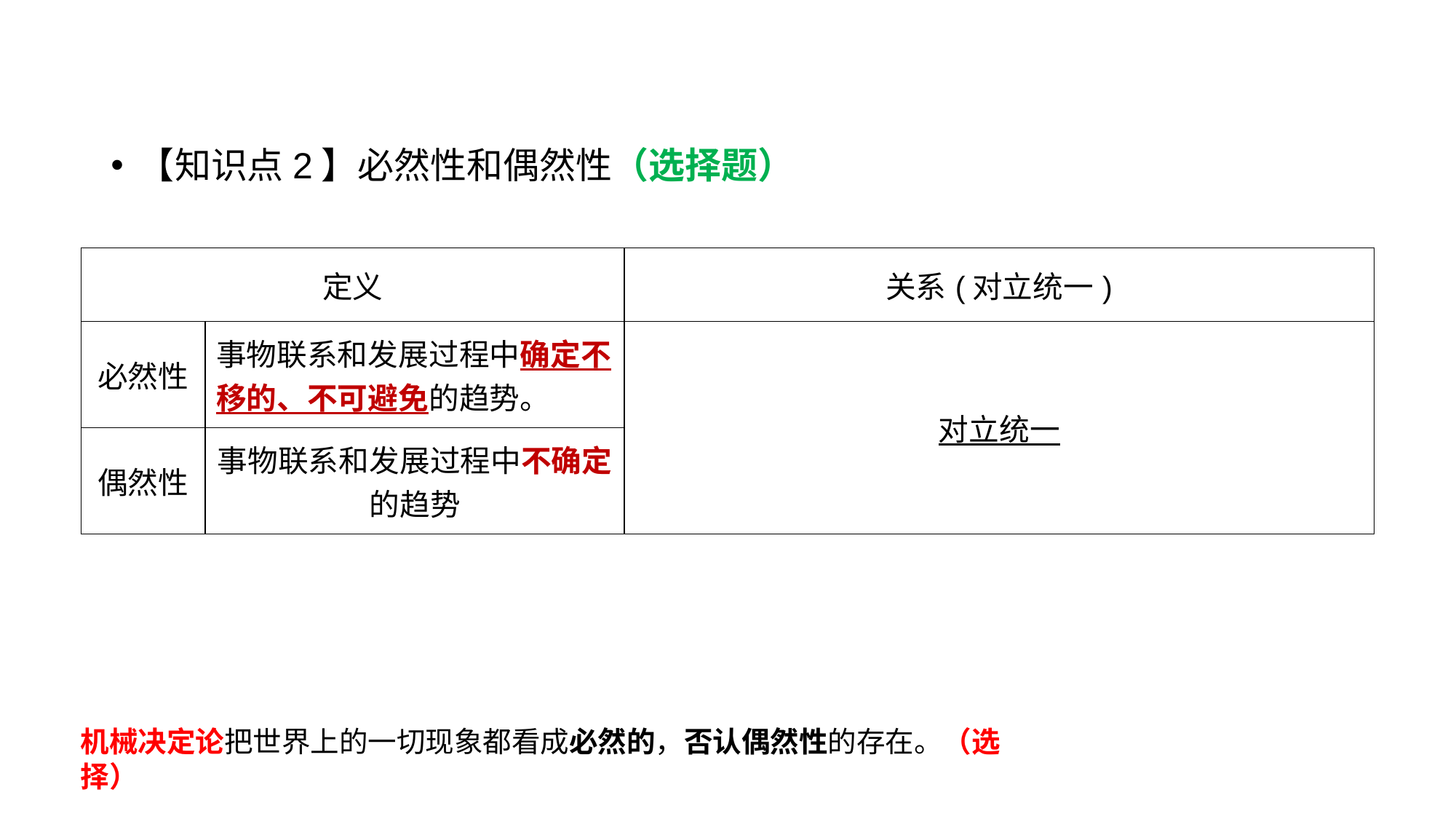

【知识点2】必然性和偶然性（选择题）

| 定义 |  | 关系(对立统一) |
| --- | --- | --- |
| 必然性 | 事物联系和发展过程中确定不移的、不可避免的趋势。 | 对立统一 |
| 偶然性 | 事物联系和发展过程中不确定的趋势 |  |
机械决定论把世界上的一切现象都看成必然的，否认偶然性的存在。（选择）
263